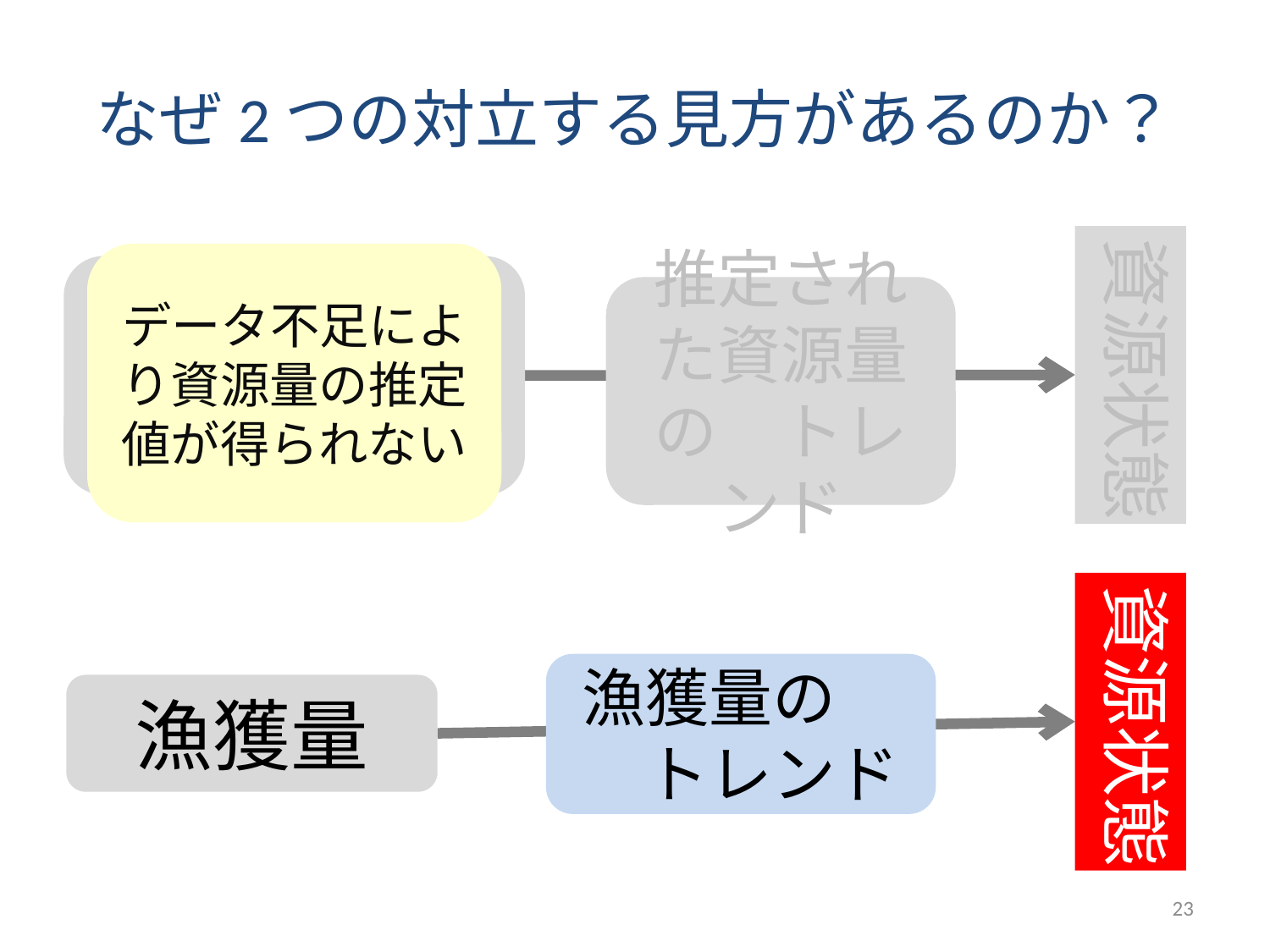

# なぜ2つの対立する見方があるのか？
資源状態
データ不足により資源量の推定値が得られない
さまざまなデータを用いた
資源評価
推定された資源量の　トレンド
資源状態
漁獲量の　　トレンド
漁獲量
23